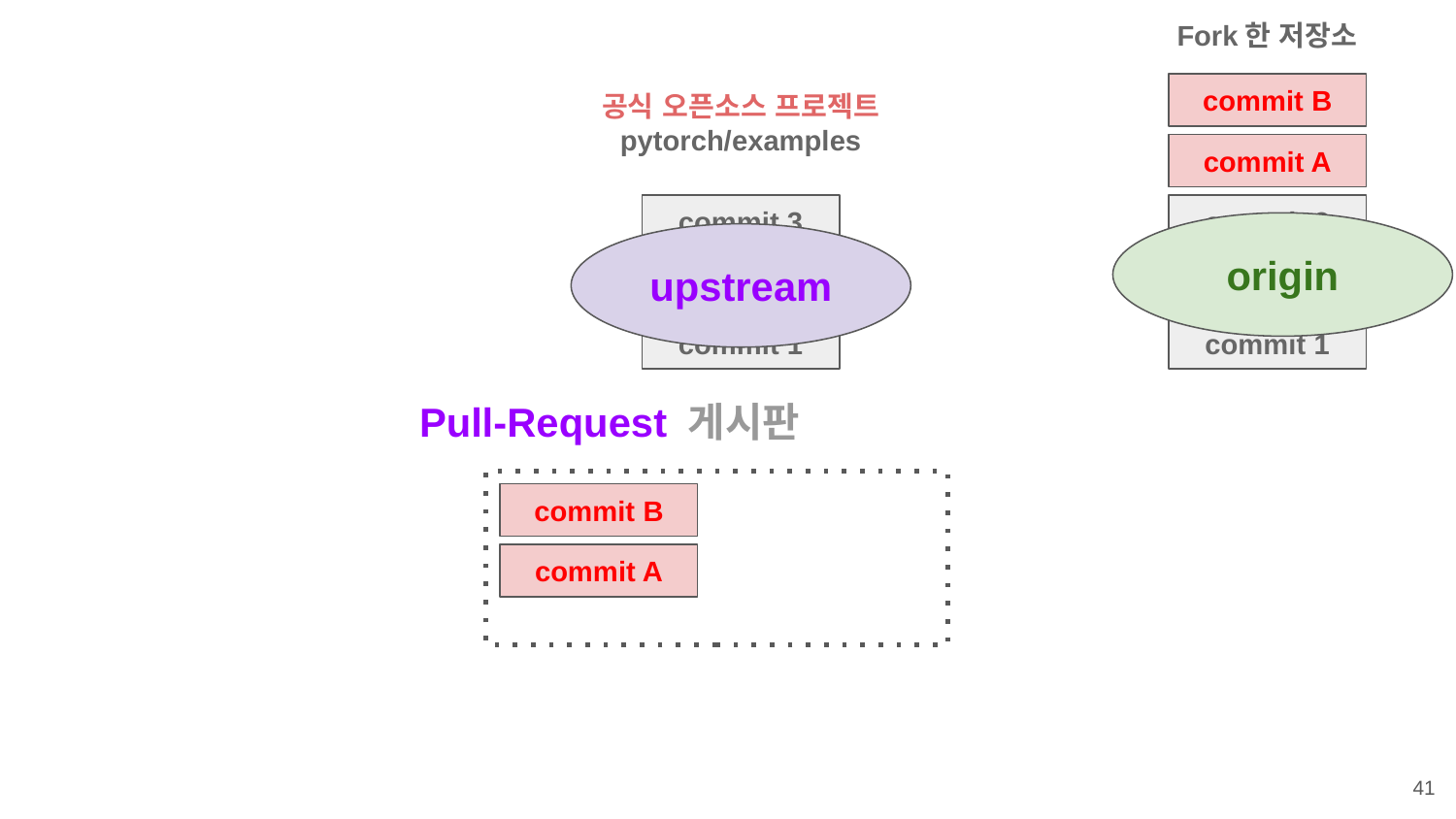

Fork한 저장소
공식 오픈소스 프로젝트
pytorch/examples
commit B
commit A
commit 3
commit 3
origin
upstream
commit 2
commit 2
commit 1
commit 1
Pull-Request 게시판

commit B
commit A
41